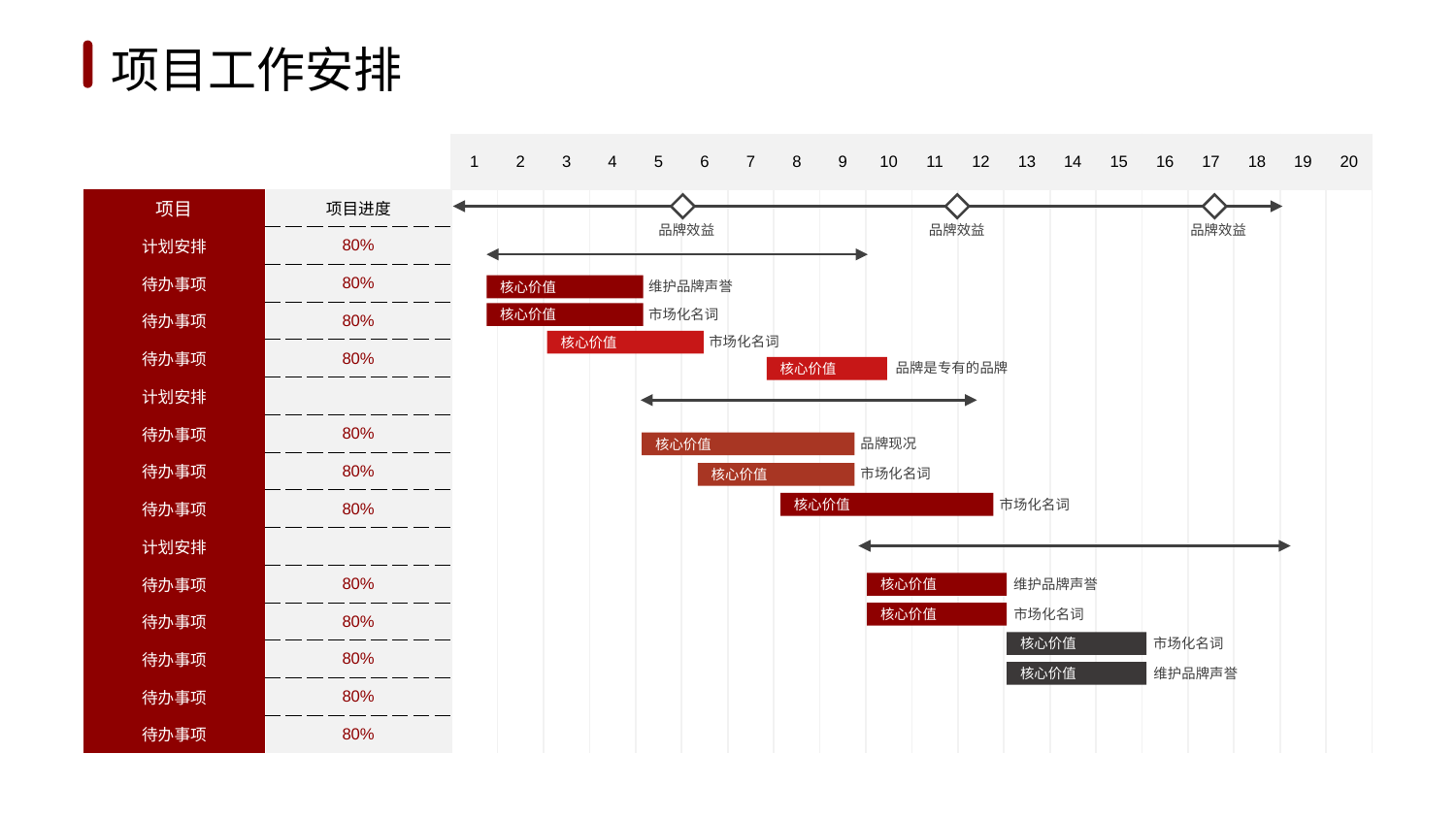

1
2
3
4
5
6
项目工作安排

|  |  | 1 | 2 | 3 | 4 | 5 | 6 | 7 | 8 | 9 | 10 | 11 | 12 | 13 | 14 | 15 | 16 | 17 | 18 | 19 | 20 |
| --- | --- | --- | --- | --- | --- | --- | --- | --- | --- | --- | --- | --- | --- | --- | --- | --- | --- | --- | --- | --- | --- |
| 项目 | 项目进度 |  |  |  |  |  |  |  |  |  |  |  |  |  |  |  |  |  |  |  |  |
| 计划安排 | 80% |  |  |  |  |  |  |  |  |  |  |  |  |  |  |  |  |  |  |  |  |
| 待办事项 | 80% |  |  |  |  |  |  |  |  |  |  |  |  |  |  |  |  |  |  |  |  |
| 待办事项 | 80% |  |  |  |  |  |  |  |  |  |  |  |  |  |  |  |  |  |  |  |  |
| 待办事项 | 80% |  |  |  |  |  |  |  |  |  |  |  |  |  |  |  |  |  |  |  |  |
| 计划安排 |  |  |  |  |  |  |  |  |  |  |  |  |  |  |  |  |  |  |  |  |  |
| 待办事项 | 80% |  |  |  |  |  |  |  |  |  |  |  |  |  |  |  |  |  |  |  |  |
| 待办事项 | 80% |  |  |  |  |  |  |  |  |  |  |  |  |  |  |  |  |  |  |  |  |
| 待办事项 | 80% |  |  |  |  |  |  |  |  |  |  |  |  |  |  |  |  |  |  |  |  |
| 计划安排 |  |  |  |  |  |  |  |  |  |  |  |  |  |  |  |  |  |  |  |  |  |
| 待办事项 | 80% |  |  |  |  |  |  |  |  |  |  |  |  |  |  |  |  |  |  |  |  |
| 待办事项 | 80% |  |  |  |  |  |  |  |  |  |  |  |  |  |  |  |  |  |  |  |  |
| 待办事项 | 80% |  |  |  |  |  |  |  |  |  |  |  |  |  |  |  |  |  |  |  |  |
| 待办事项 | 80% |  |  |  |  |  |  |  |  |  |  |  |  |  |  |  |  |  |  |  |  |
| 待办事项 | 80% |  |  |  |  |  |  |  |  |  |  |  |  |  |  |  |  |  |  |  |  |

品牌效益
品牌效益
品牌效益
核心价值
维护品牌声誉
核心价值
市场化名词
核心价值
市场化名词
核心价值
品牌是专有的品牌
核心价值
品牌现况
核心价值
市场化名词
核心价值
市场化名词
核心价值
维护品牌声誉
核心价值
市场化名词
核心价值
市场化名词
核心价值
维护品牌声誉